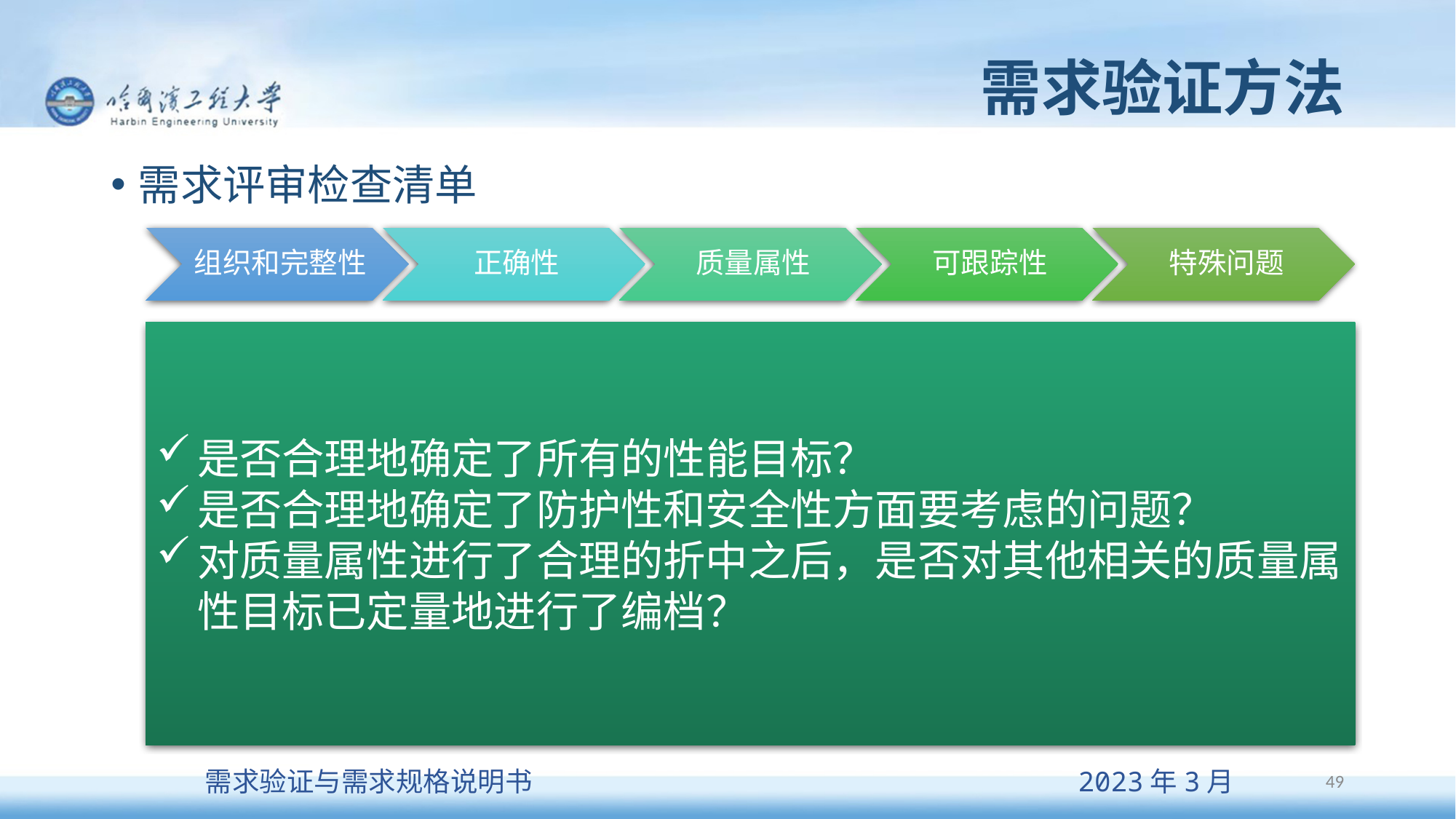

# 需求验证方法
需求评审检查清单

组织和完整性
正确性
质量属性
可跟踪性
特殊问题
是否合理地确定了所有的性能目标？
是否合理地确定了防护性和安全性方面要考虑的问题？
对质量属性进行了合理的折中之后，是否对其他相关的质量属性目标已定量地进行了编档？
49